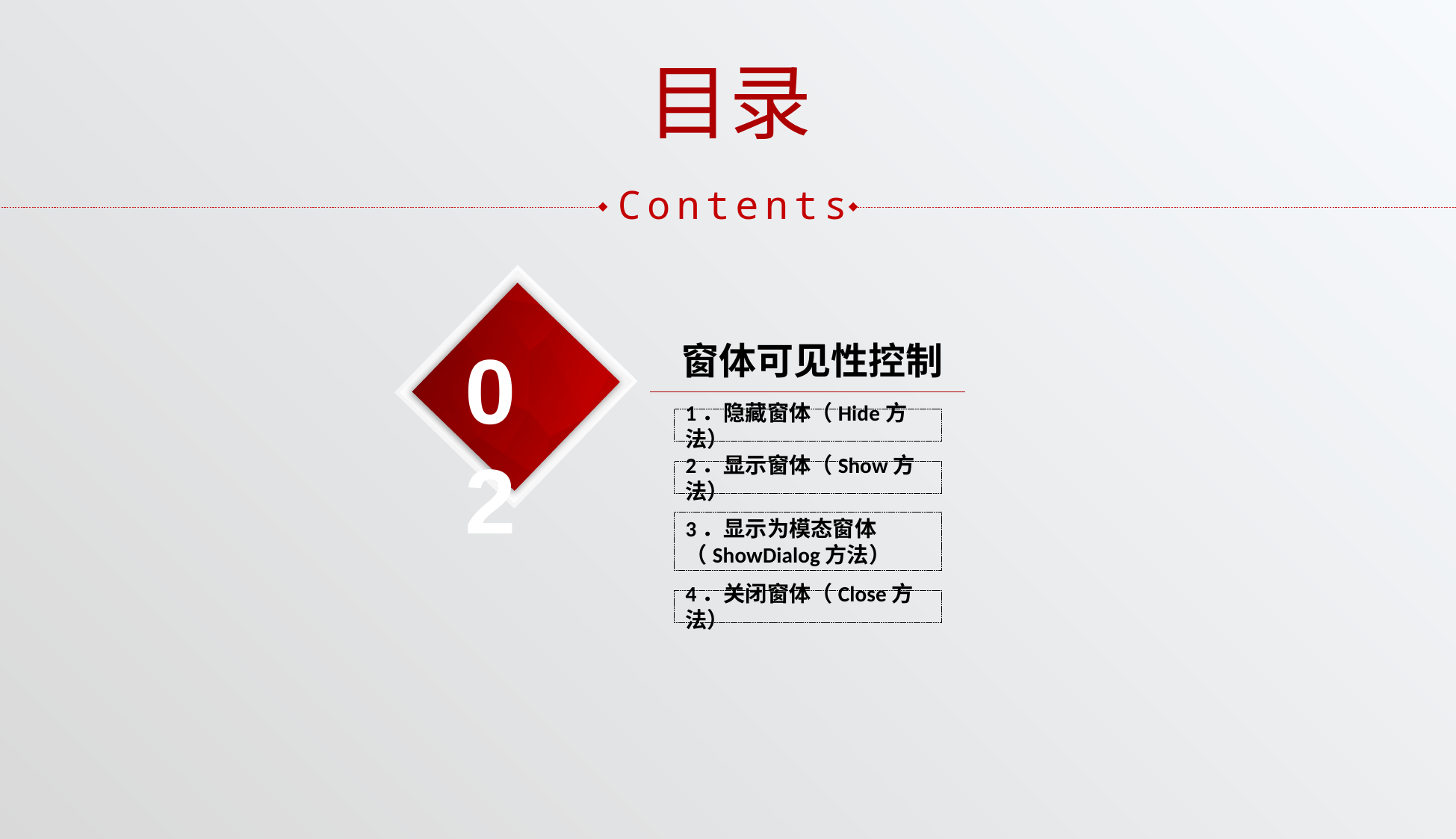

目录
Contents

02
窗体可见性控制
1．隐藏窗体（Hide方法）
2．显示窗体（Show方法）
3．显示为模态窗体（ShowDialog方法）
4．关闭窗体（Close方法）